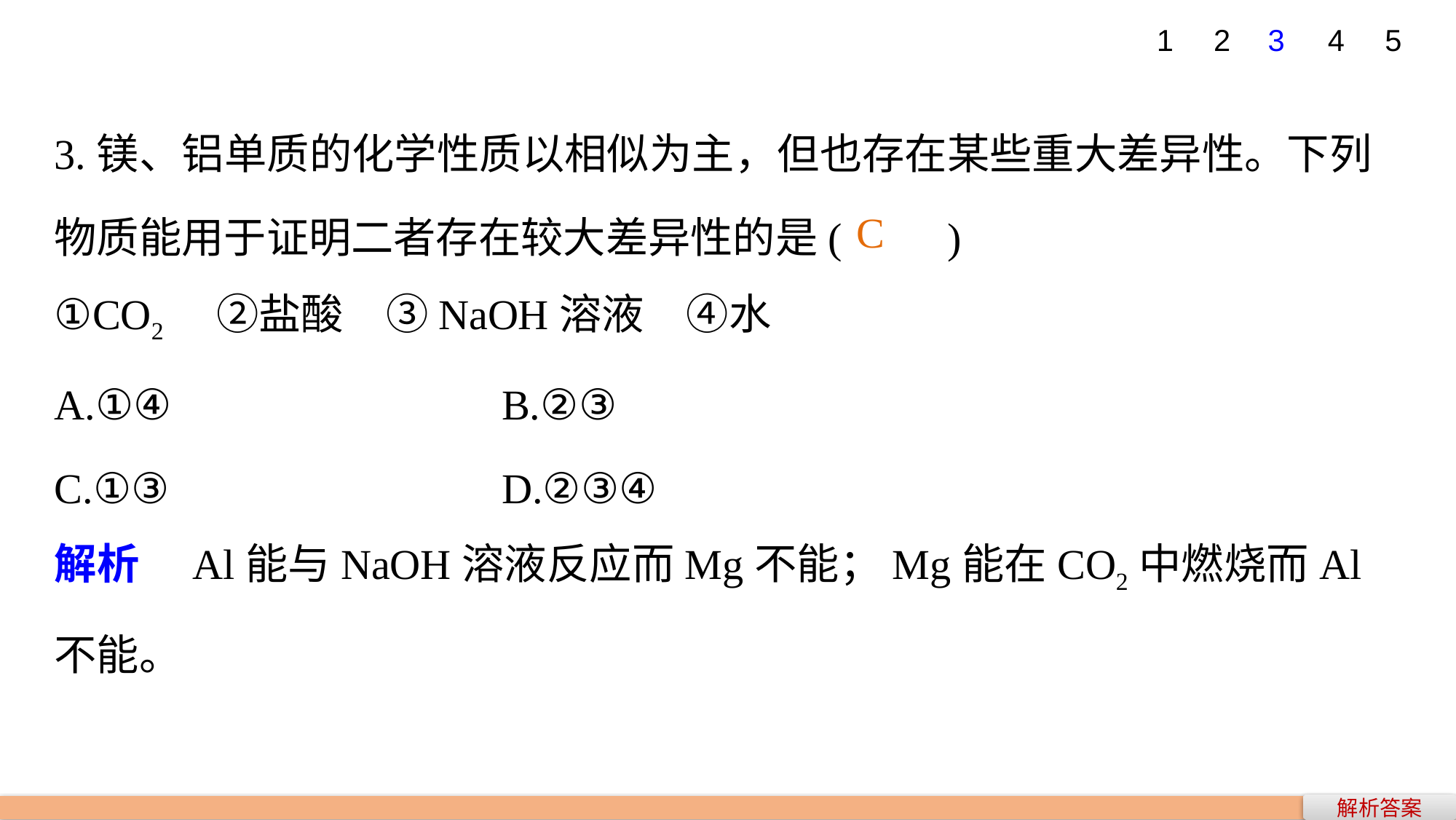

1
2
3
4
5
3.镁、铝单质的化学性质以相似为主，但也存在某些重大差异性。下列物质能用于证明二者存在较大差异性的是(　　)
①CO2　②盐酸　③NaOH溶液　④水
A.①④    			 B.②③
C.①③     			 D.②③④
解析　Al能与NaOH溶液反应而Mg不能；Mg能在CO2中燃烧而Al不能。
C
解析答案